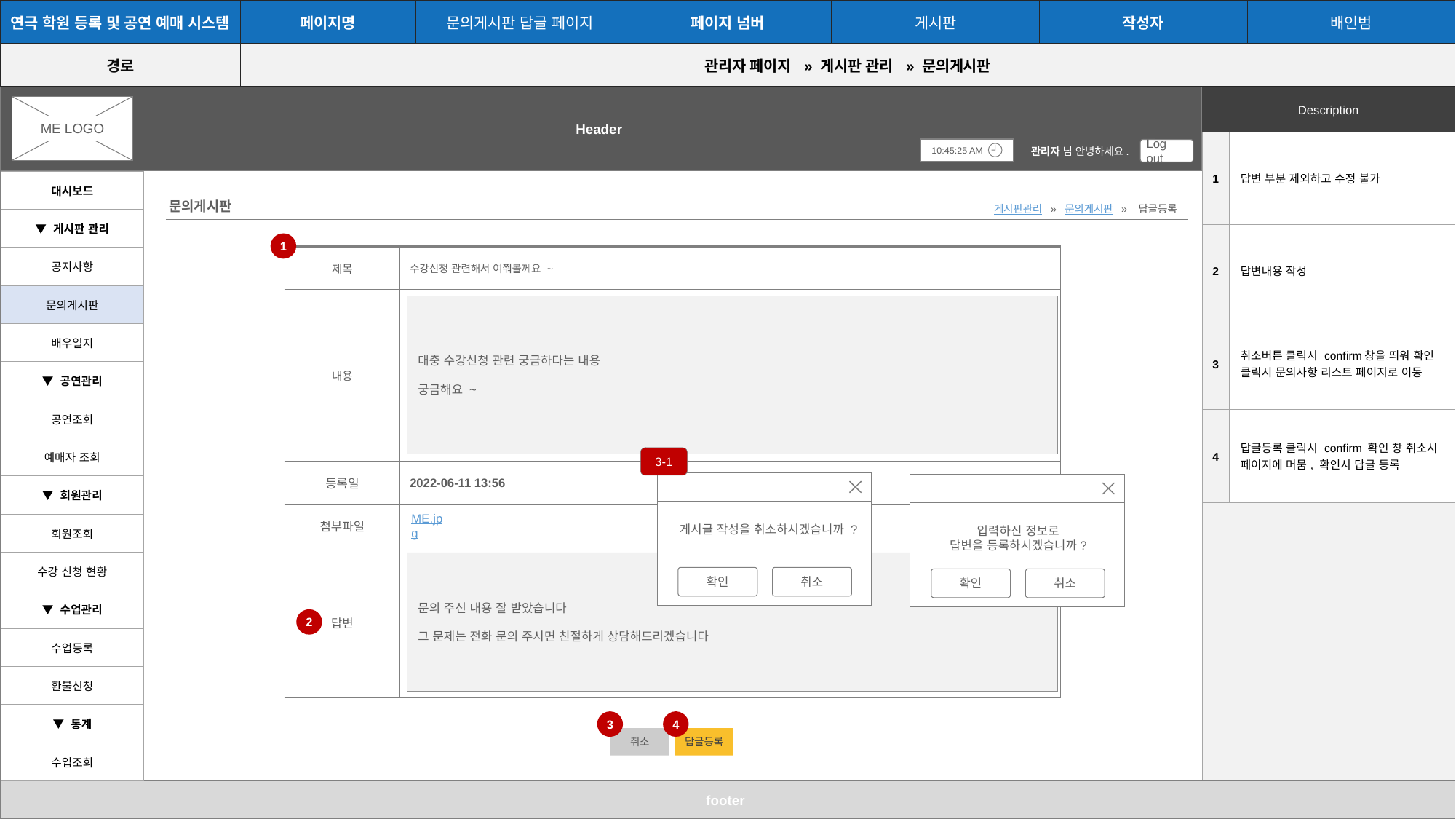

| 연극 학원 등록 및 공연 예매 시스템 | 페이지명 | 문의게시판 답글 페이지 | 페이지 넘버 | 게시판 | 작성자 | 배인범 |
| --- | --- | --- | --- | --- | --- | --- |
| 경로 | 관리자 페이지  » 게시판 관리  » 문의게시판 |  |  |  |  |  |
Header
| Description |
| --- |

ME LOGO
| 1 | 답변 부분 제외하고 수정 불가 |
| --- | --- |
| 2 | 답변내용 작성 |
| 3 | 취소버튼 클릭시 confirm창을 띄워 확인 클릭시 문의사항 리스트 페이지로 이동 |
| 4 | 답글등록 클릭시 confirm 확인 창 취소시 페이지에 머뭄, 확인시 답글 등록 |
|  |  |
10:45:25 AM

관리자 님 안녕하세요.
Log out

| 대시보드 |
| --- |
| ▼ 게시판 관리 |
| 공지사항 |
| 문의게시판 |
| 배우일지 |
| ▼ 공연관리 |
| 공연조회 |
| 예매자 조회 |
| ▼ 회원관리 |
| 회원조회 |
| 수강 신청 현황 |
| ▼ 수업관리 |
| 수업등록 |
| 환불신청 |
| ▼ 통계 |
| 수입조회 |
문의게시판
게시판관리  »  문의게시판  »   답글등록
1
| 제목 | 수강신청 관련해서 여쭤볼께요 ~ |
| --- | --- |
| 내용 |  |
| 등록일 | 2022-06-11 13:56 |
| 첨부파일 |  |
| 답변 |  |
대충 수강신청 관련 궁금하다는 내용

궁금해요 ~
3-1

게시글 작성을 취소하시겠습니까 ?

확인

입력하신 정보로
답변을 등록하시겠습니까?

확인
ME.jpg
문의 주신 내용 잘 받았습니다

그 문제는 전화 문의 주시면 친절하게 상담해드리겠습니다
취소
취소
2
3
4
취소
답글등록
footer